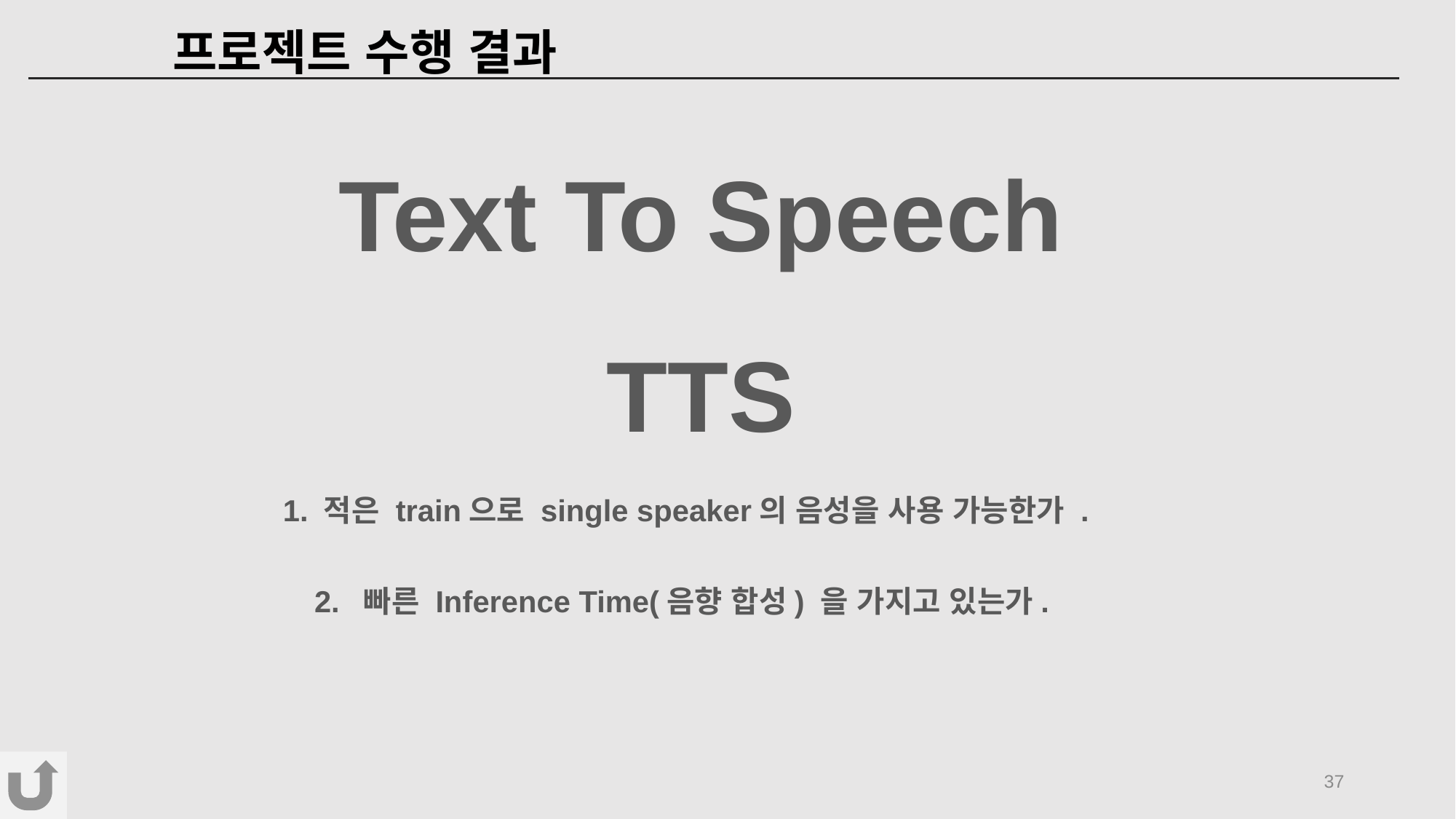

프로젝트 수행 결과
Text To Speech
TTS
1. 적은 train으로 single speaker의 음성을 사용 가능한가 .
2.  빠른 Inference Time(음향 합성) 을 가지고 있는가.

37